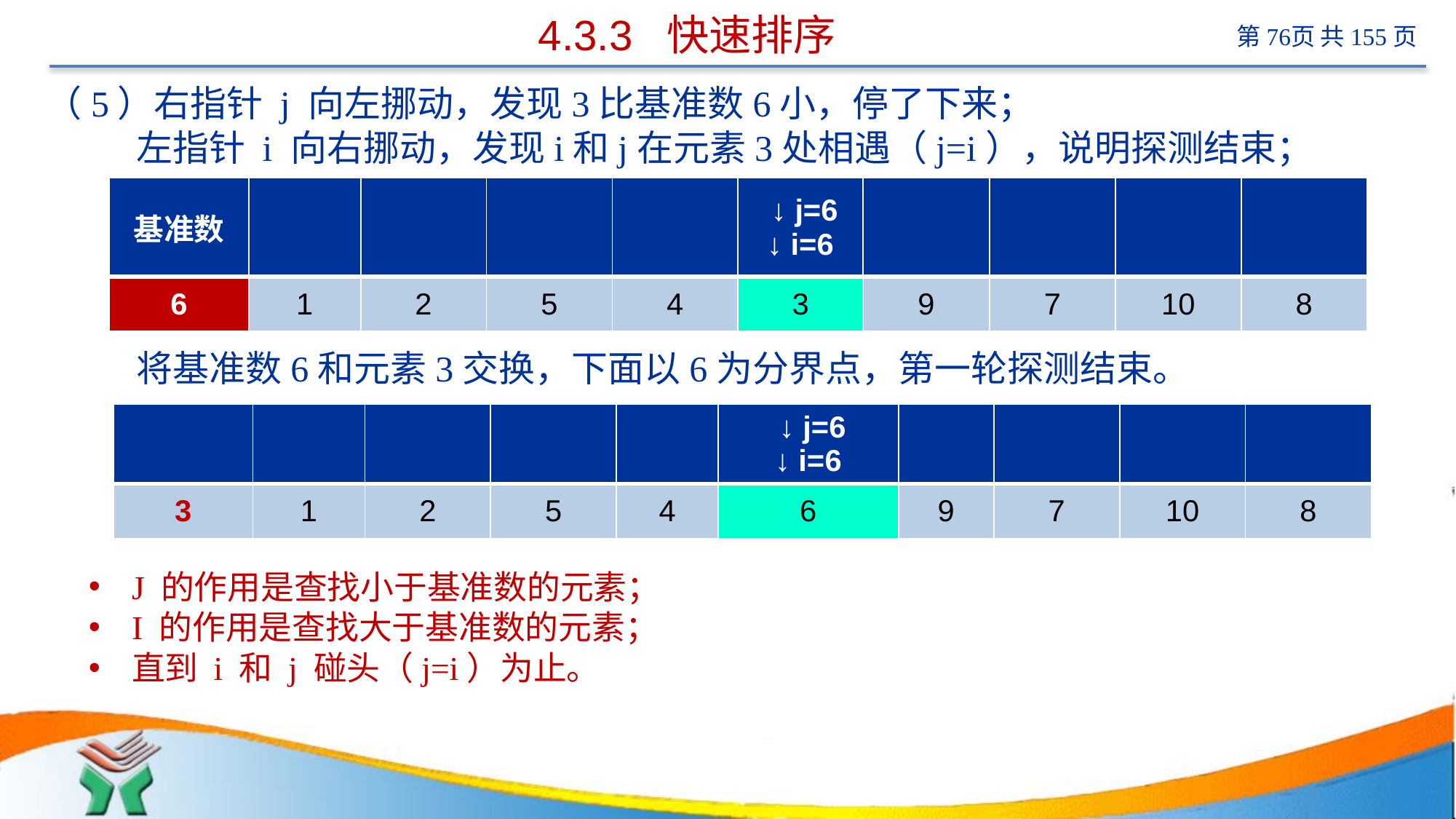

# 4.3.3  快速排序
（5）右指针 j 向左挪动，发现3比基准数6小，停了下来；
          左指针 i 向右挪动，发现i和j在元素3处相遇（j=i），说明探测结束；

          将基准数6和元素3交换，下面以6为分界点，第一轮探测结束。

J 的作用是查找小于基准数的元素；
I 的作用是查找大于基准数的元素；
直到 i 和 j 碰头（j=i）为止。
| 基准数 |  |  |  |  | ↓ j=6 ↓ i=6 |  |  |  |  |
| --- | --- | --- | --- | --- | --- | --- | --- | --- | --- |
| 6 | 1 | 2 | 5 | 4 | 3 | 9 | 7 | 10 | 8 |
|  |  |  |  |  | ↓ j=6 ↓ i=6 |  |  |  |  |
| --- | --- | --- | --- | --- | --- | --- | --- | --- | --- |
| 3 | 1 | 2 | 5 | 4 | 6 | 9 | 7 | 10 | 8 |